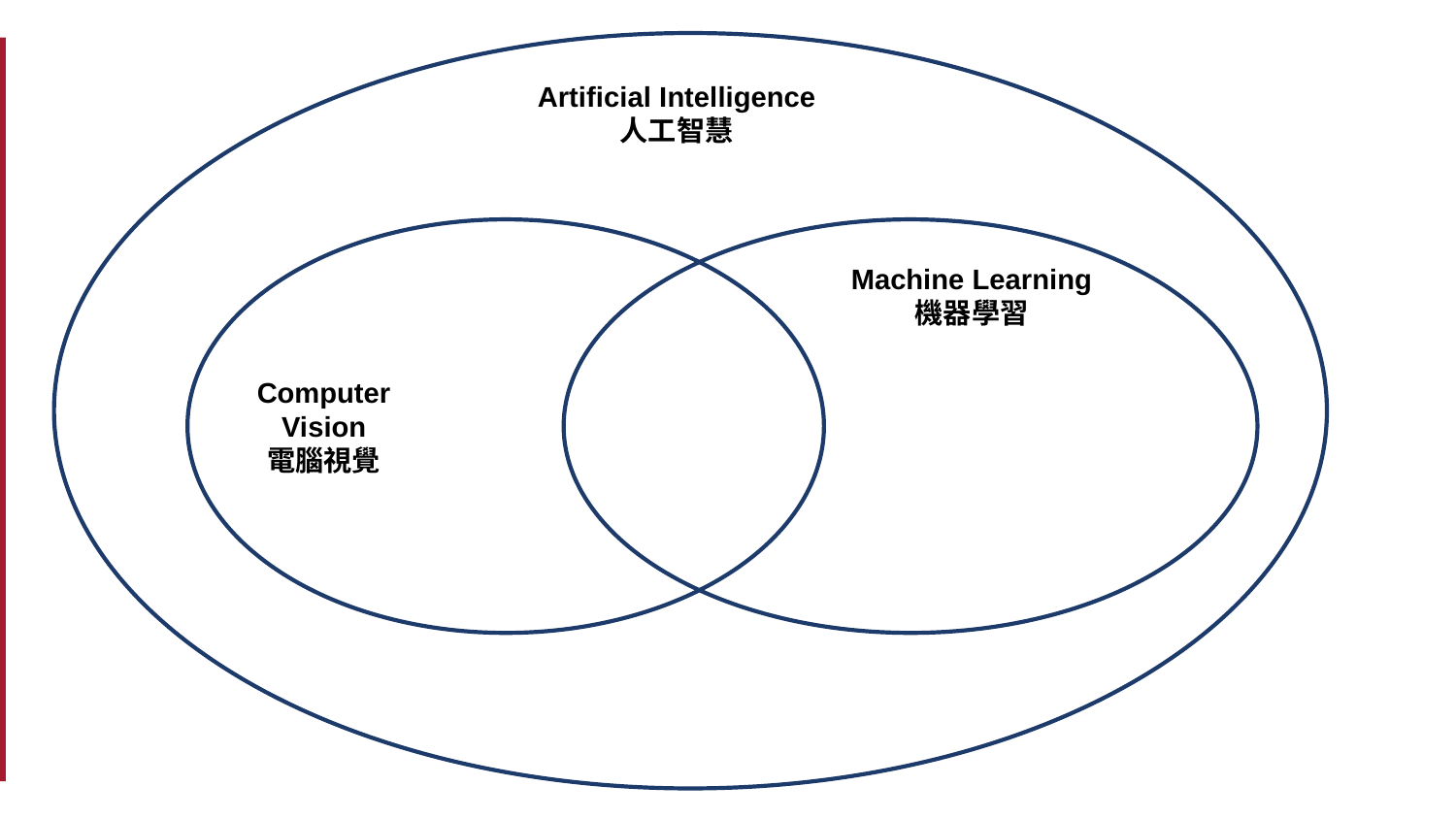

Artificial Intelligence
人工智慧

Machine Learning
機器學習
Computer
Vision
電腦視覺